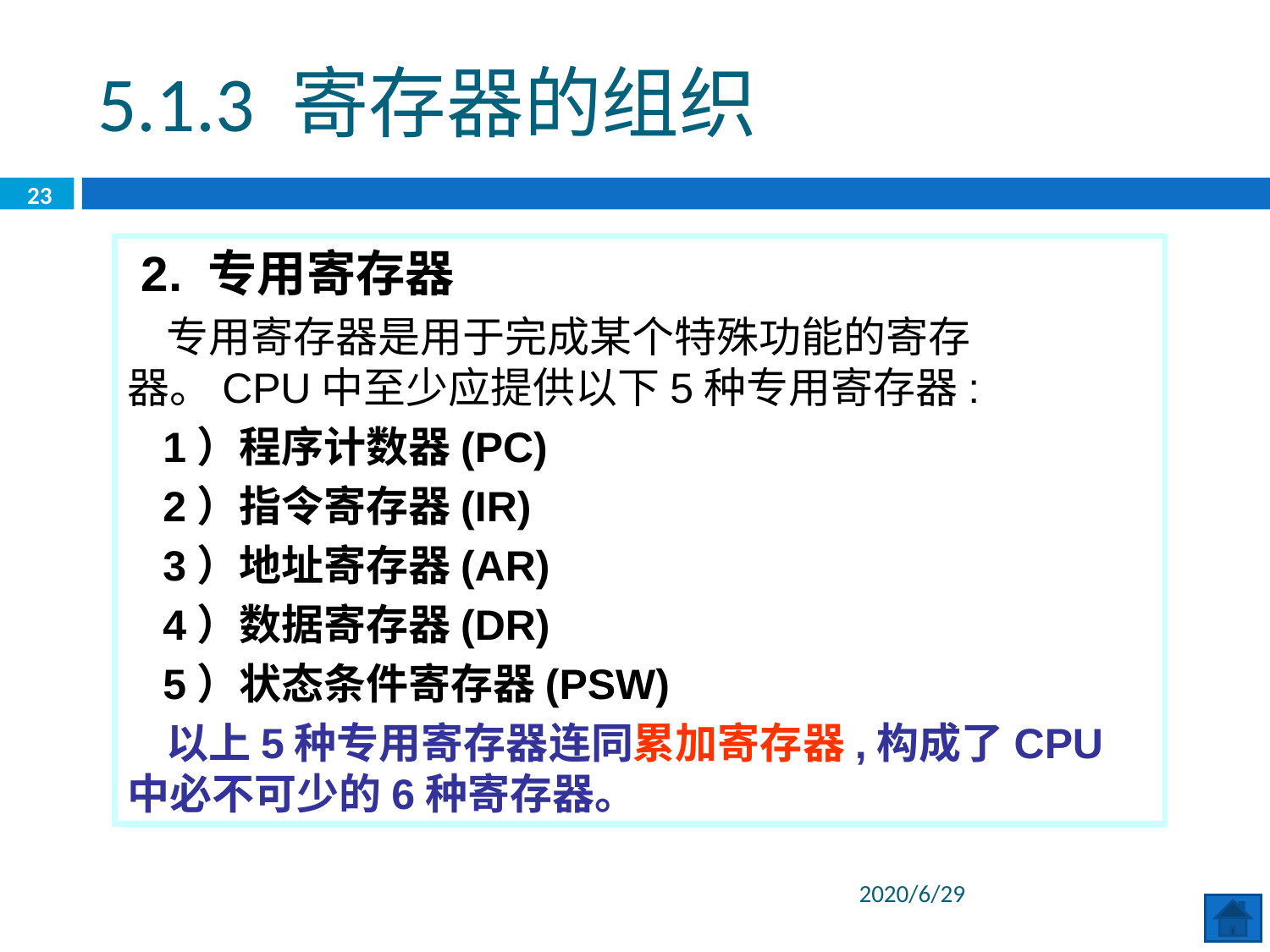

5.1.3 寄存器的组织
23
 2. 专用寄存器
   专用寄存器是用于完成某个特殊功能的寄存器。CPU中至少应提供以下5种专用寄存器:
   1）程序计数器(PC)
   2）指令寄存器(IR)
   3）地址寄存器(AR)
   4）数据寄存器(DR)
   5）状态条件寄存器(PSW)
   以上5种专用寄存器连同累加寄存器,构成了CPU中必不可少的6种寄存器。
2020/6/29